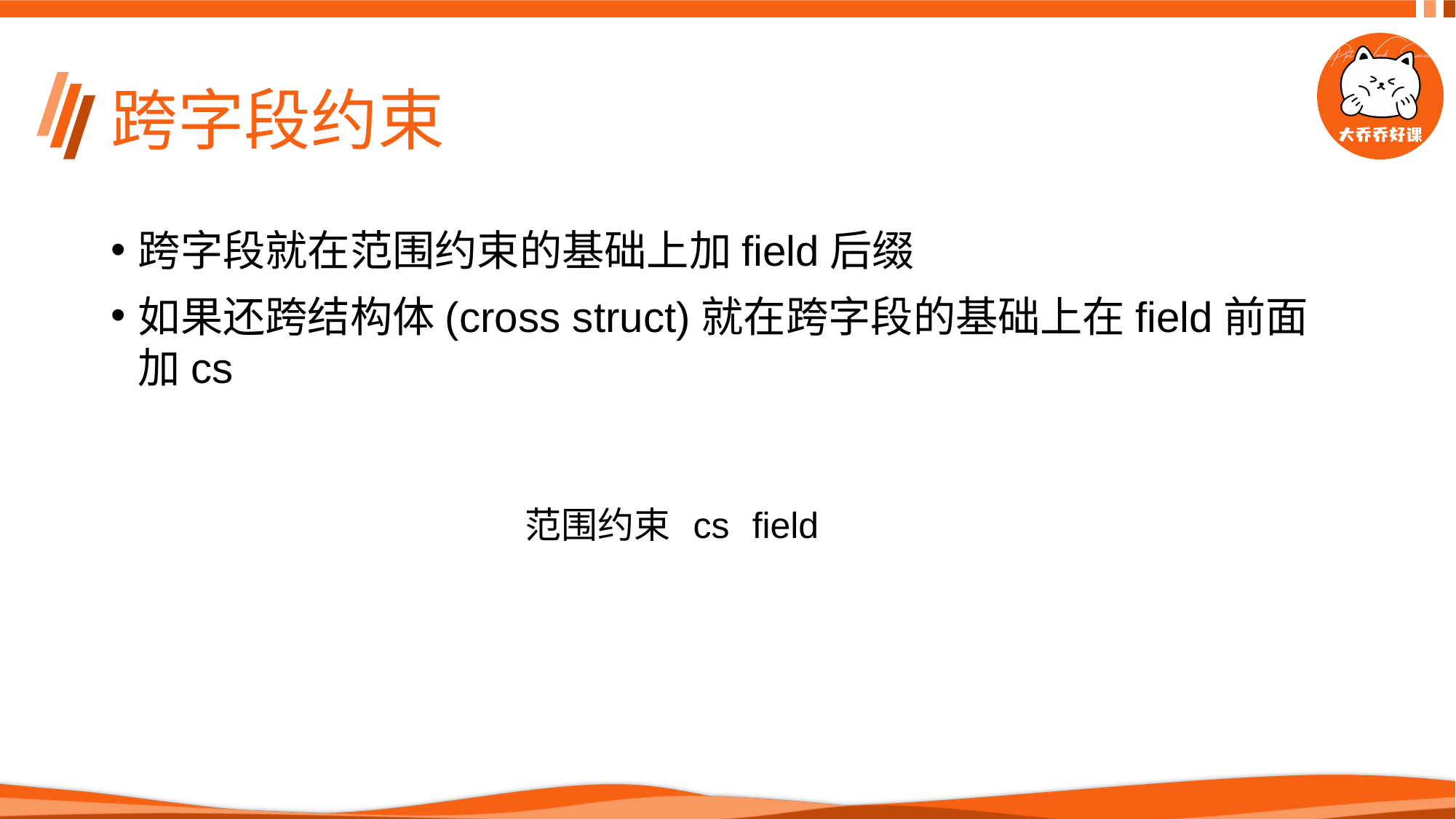

# 跨字段约束
跨字段就在范围约束的基础上加field后缀
如果还跨结构体(cross struct)就在跨字段的基础上在field前面加cs
cs
field
范围约束